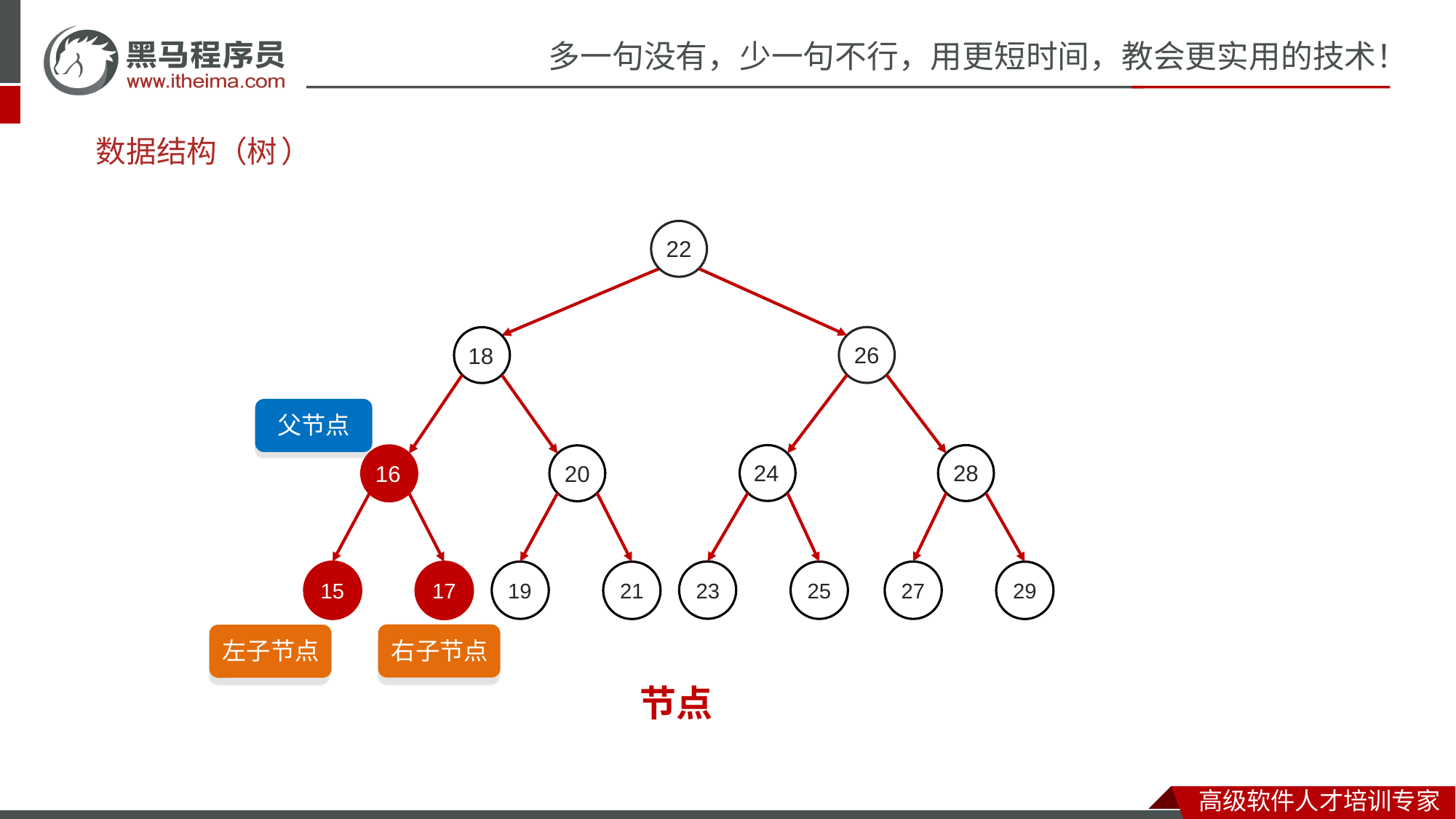

# 数据结构（
树
）

22

26

18

父节点

24

28

20

16

23

19

27

25

15

21

29

17

右子节点

左子节点
节点